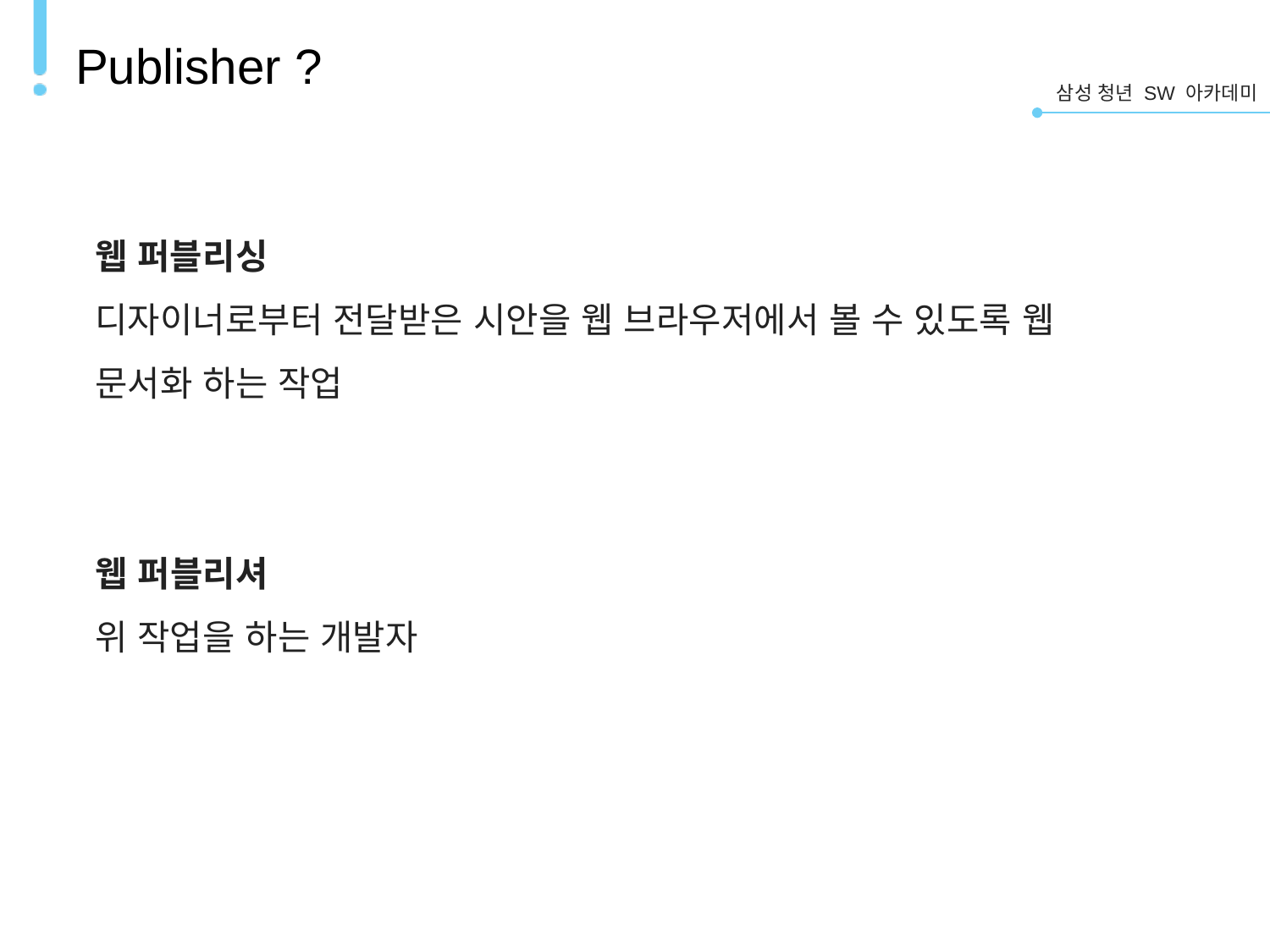

# Publisher ?
웹 퍼블리싱
디자이너로부터 전달받은 시안을 웹 브라우저에서 볼 수 있도록 웹 문서화 하는 작업

웹 퍼블리셔
위 작업을 하는 개발자